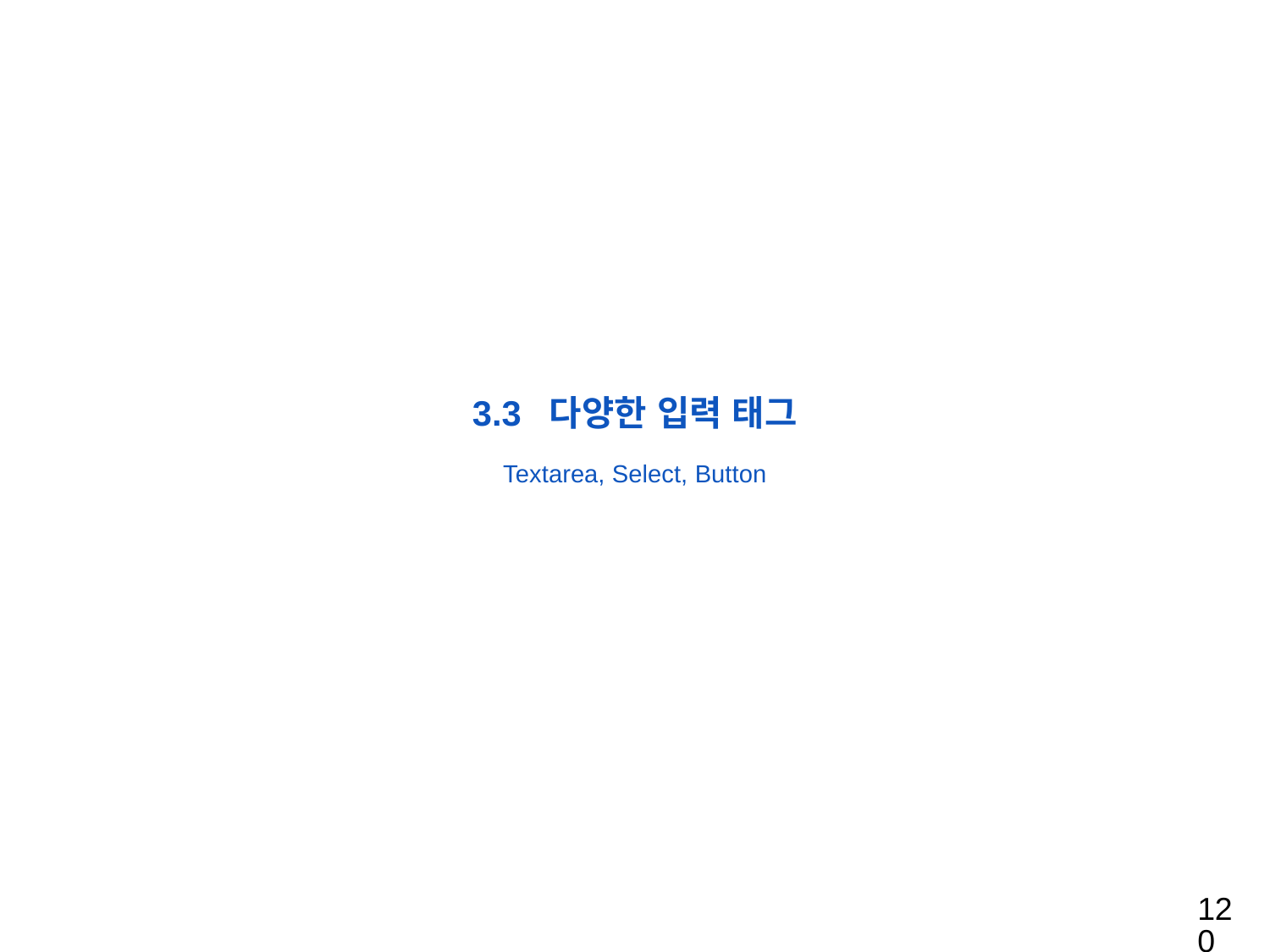

3.3  다양한 입력 태그
Textarea, Select, Button

120